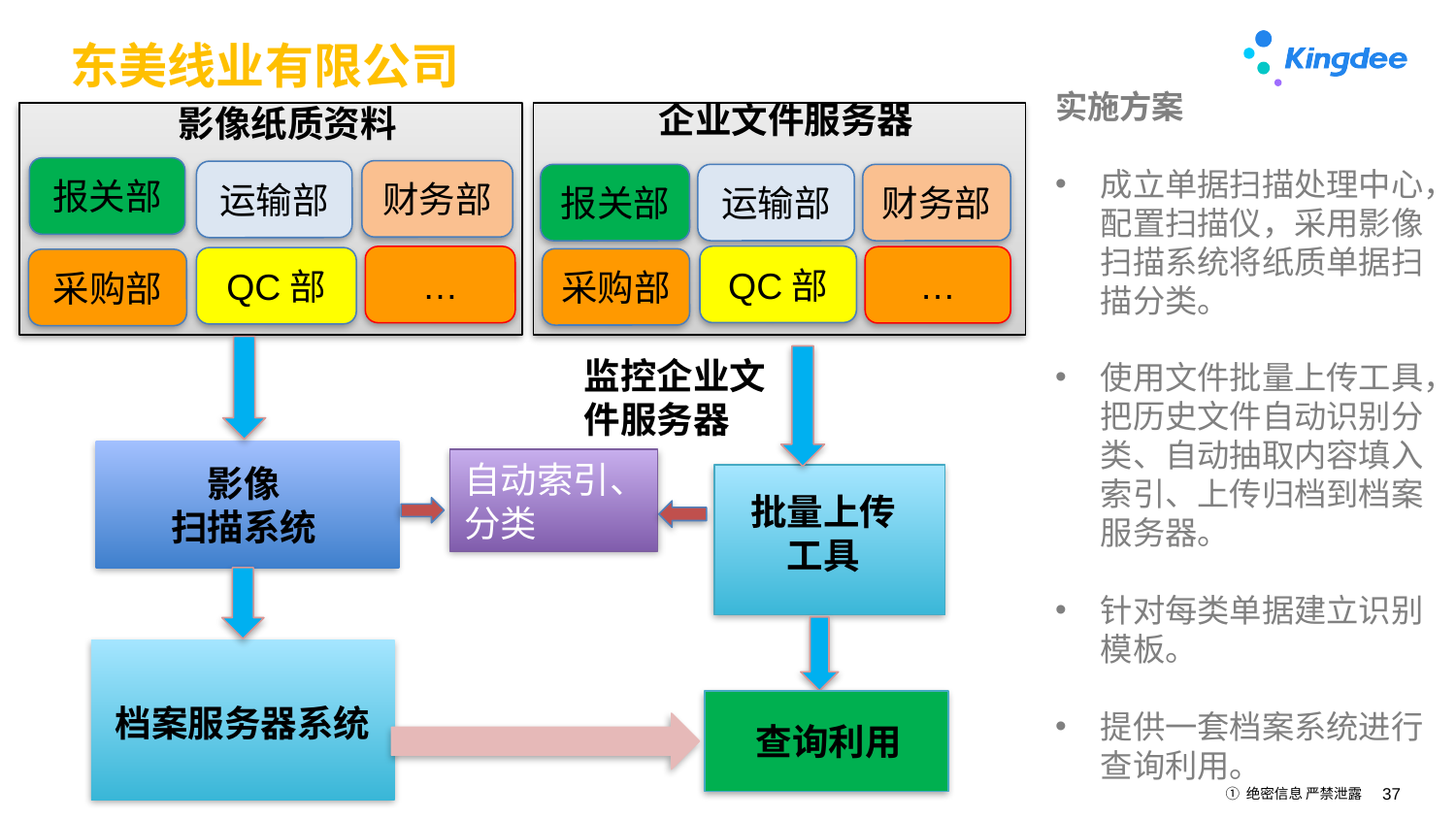

# 东美线业有限公司

实施方案

成立单据扫描处理中心，配置扫描仪，采用影像扫描系统将纸质单据扫描分类。

使用文件批量上传工具，把历史文件自动识别分类、自动抽取内容填入索引、上传归档到档案服务器。

针对每类单据建立识别模板。

提供一套档案系统进行查询利用。
企业文件服务器
影像纸质资料

报关部
财务部
运输部
财务部
运输部
报关部
QC部
…
…
QC部
采购部
采购部

监控企业文件服务器

自动索引、分类
影像
扫描系统

批量上传
工具

档案服务器系统
查询利用